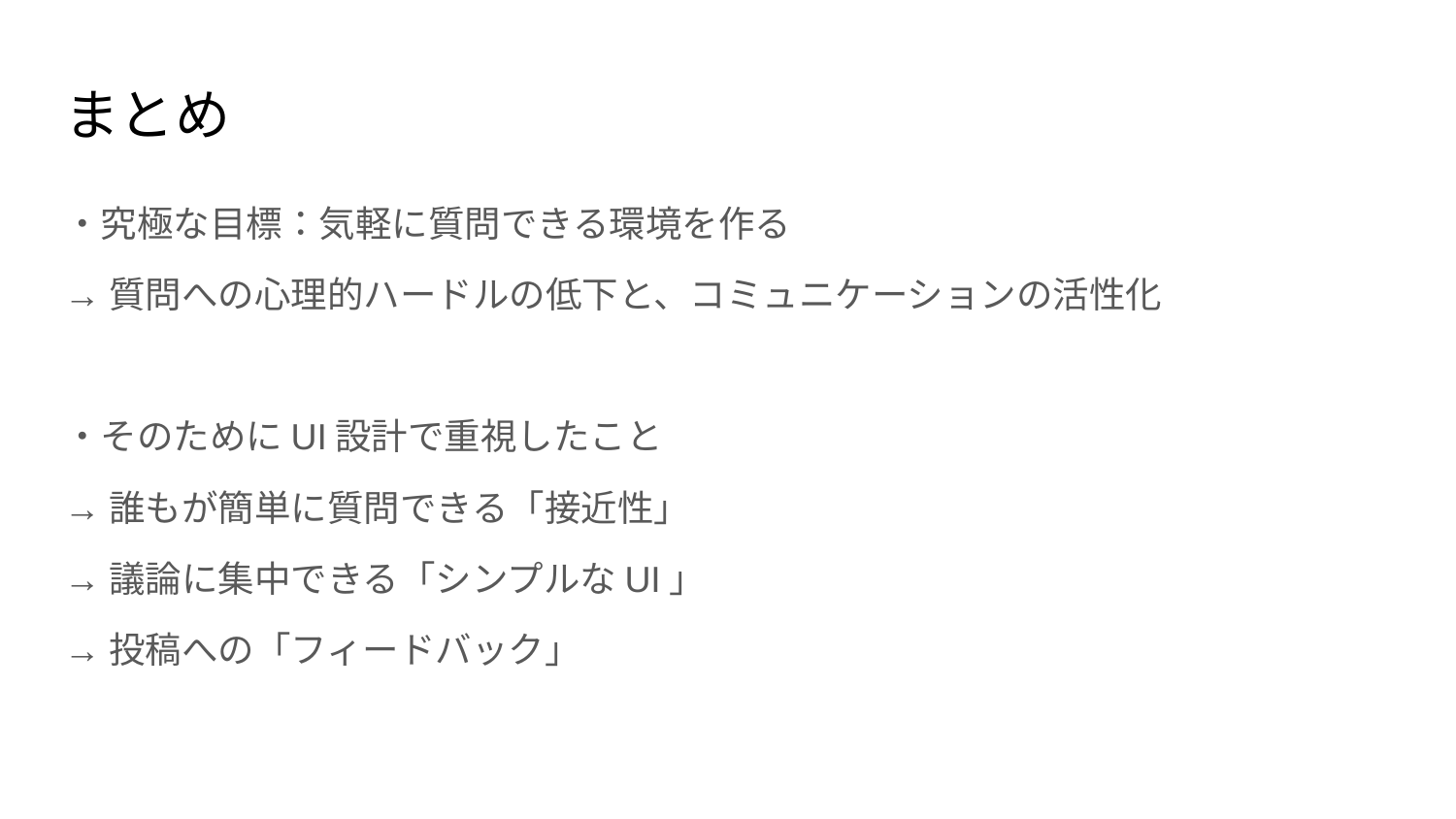

# まとめ
・究極な目標：気軽に質問できる環境を作る
→質問への心理的ハードルの低下と、コミュニケーションの活性化

・そのためにUI設計で重視したこと
→誰もが簡単に質問できる「接近性」
→議論に集中できる「シンプルなUI」
→投稿への「フィードバック」